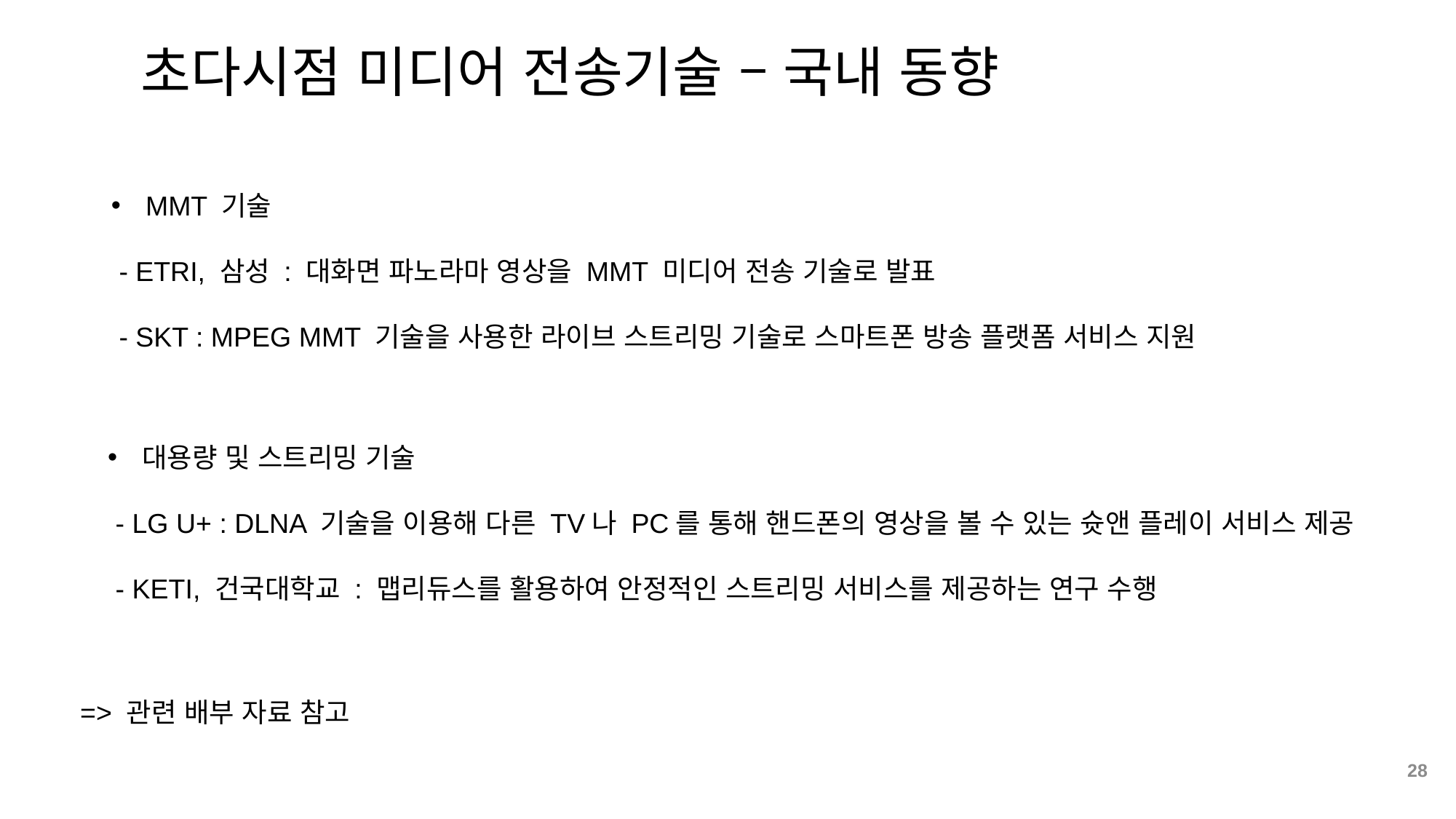

초다시점 미디어 전송기술 – 국내 동향
MMT 기술
 - ETRI, 삼성 : 대화면 파노라마 영상을 MMT 미디어 전송 기술로 발표
 - SKT : MPEG MMT 기술을 사용한 라이브 스트리밍 기술로 스마트폰 방송 플랫폼 서비스 지원
대용량 및 스트리밍 기술
 - LG U+ : DLNA 기술을 이용해 다른 TV나 PC를 통해 핸드폰의 영상을 볼 수 있는 슛앤 플레이 서비스 제공
 - KETI, 건국대학교 : 맵리듀스를 활용하여 안정적인 스트리밍 서비스를 제공하는 연구 수행
=> 관련 배부 자료 참고
28